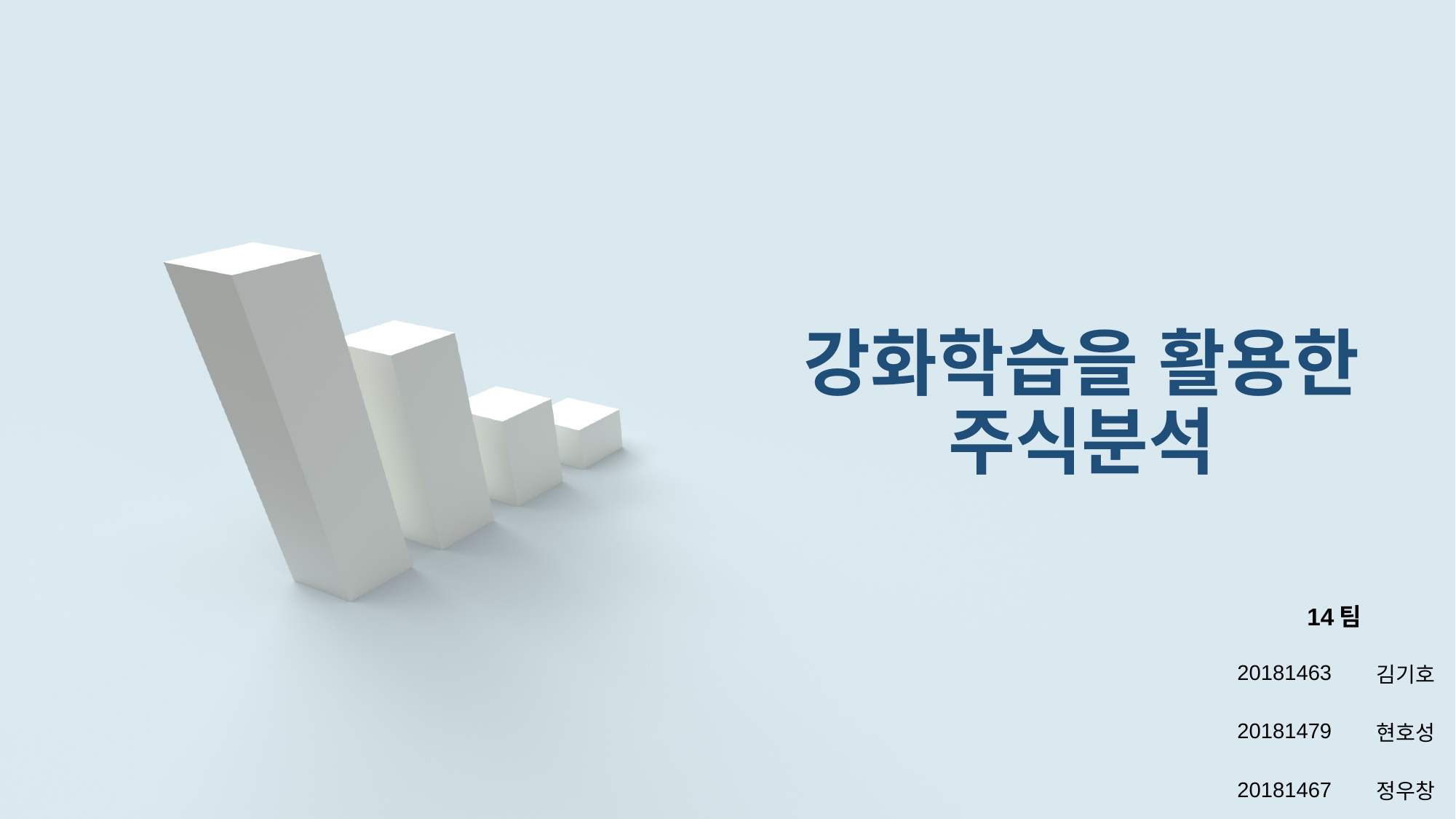

# 강화학습을 활용한 주식분석
| 14팀 |  |
| --- | --- |
| 20181463 | 김기호 |
| 20181479 | 현호성 |
| 20181467 | 정우창 |